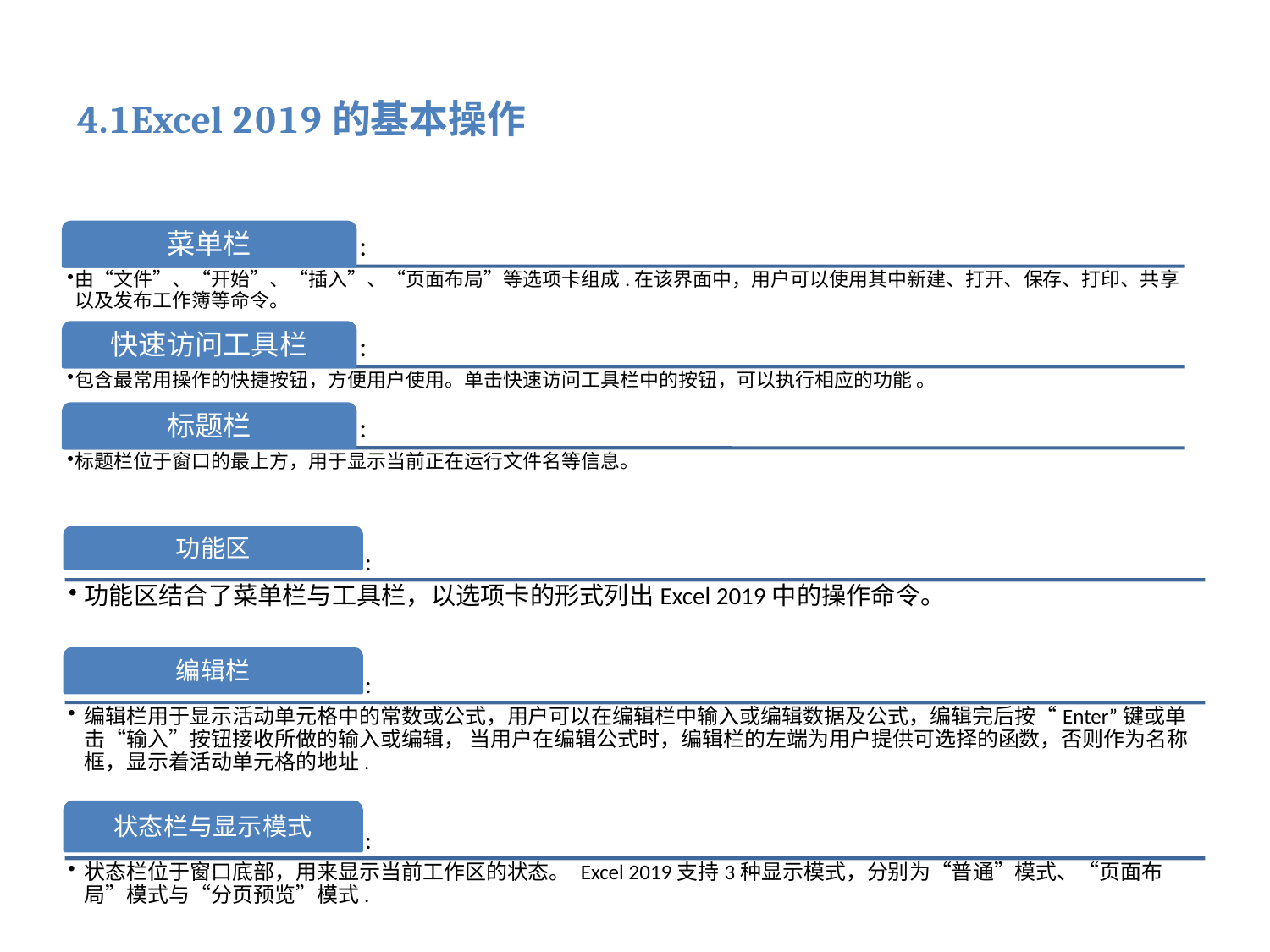

# 4.1Excel 2019的基本操作
:
菜单栏
由“文件”、“开始”、“插入”、“页面布局”等选项卡组成.在该界面中，用户可以使用其中新建、打开、保存、打印、共享以及发布工作簿等命令。
:
快速访问工具栏
包含最常用操作的快捷按钮，方便用户使用。单击快速访问工具栏中的按钮，可以执行相应的功能 。
:
标题栏
标题栏位于窗口的最上方，用于显示当前正在运行文件名等信息。
:
功能区
功能区结合了菜单栏与工具栏，以选项卡的形式列出Excel 2019中的操作命令。
:
编辑栏
编辑栏用于显示活动单元格中的常数或公式，用户可以在编辑栏中输入或编辑数据及公式，编辑完后按“Enter”键或单击“输入”按钮接收所做的输入或编辑， 当用户在编辑公式时，编辑栏的左端为用户提供可选择的函数，否则作为名称框，显示着活动单元格的地址.

:
状态栏与显示模式
状态栏位于窗口底部，用来显示当前工作区的状态。 Excel 2019支持3种显示模式，分别为“普通”模式、“页面布局”模式与“分页预览”模式.